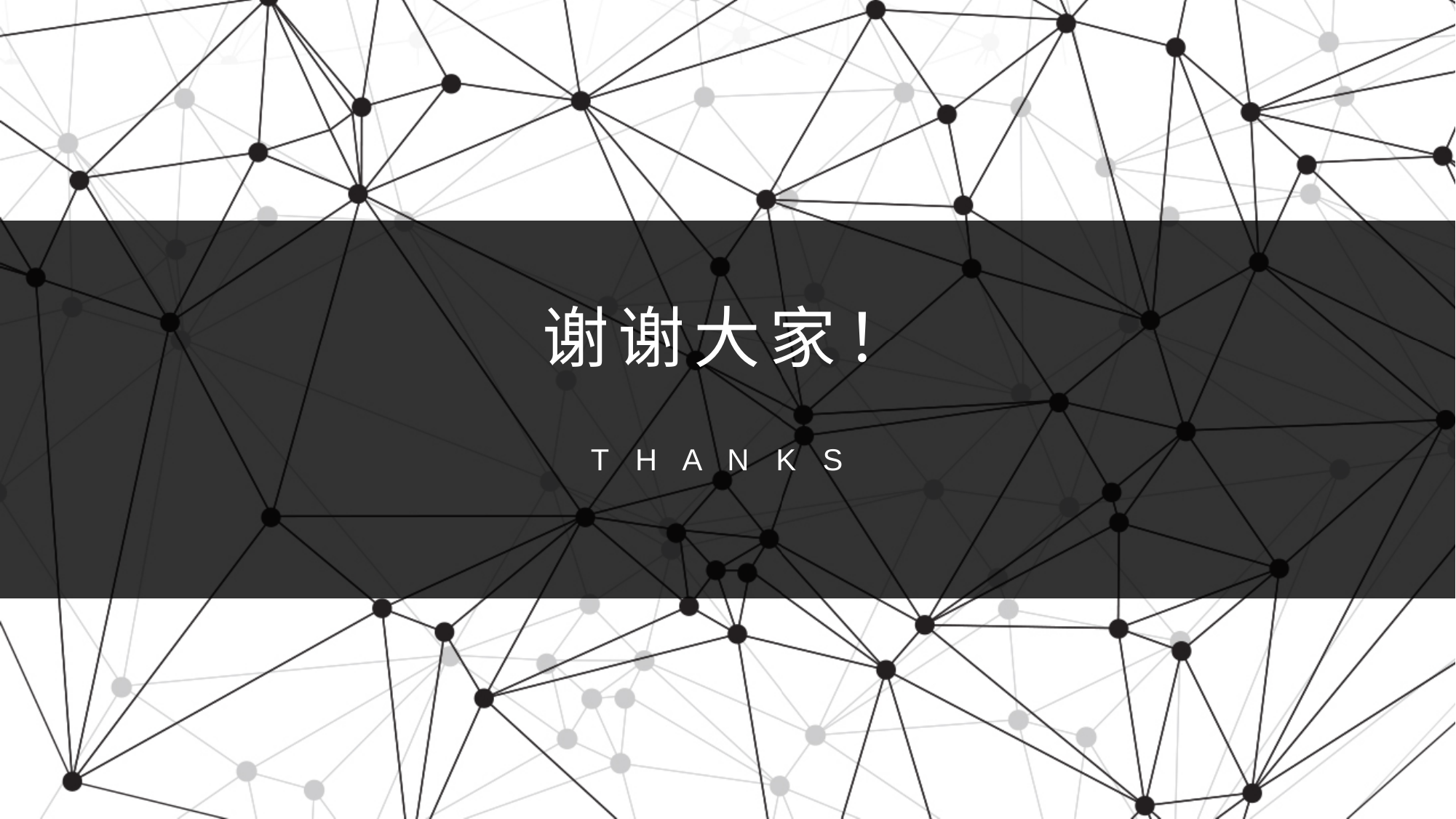

谢谢大家！
T H A N K S